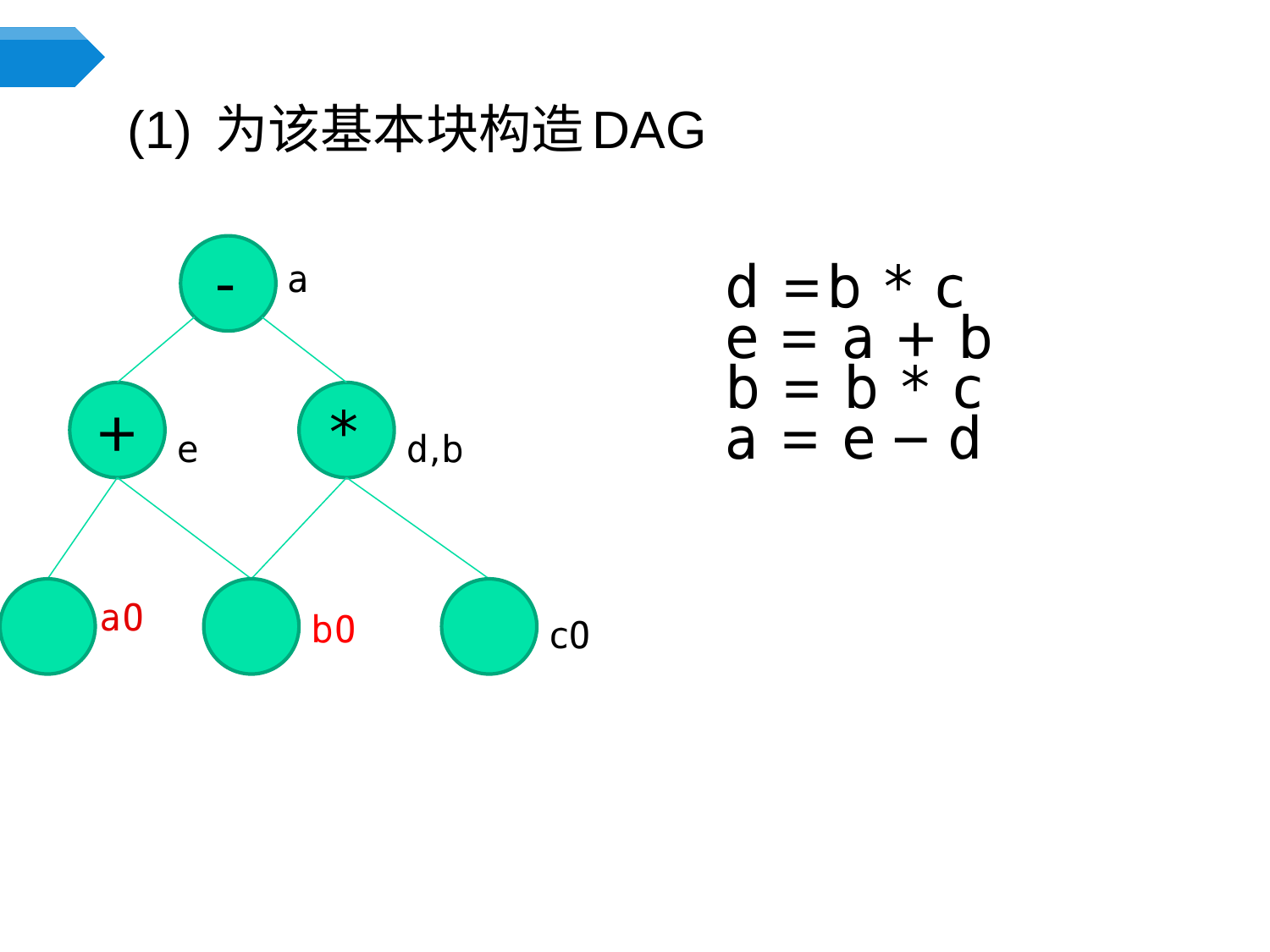

# (1) 为该基本块构造DAG
-
a
d =b * c
e = a + b
b = b * c
a = e – d

+
*
e
d,b

a0
b0
c0